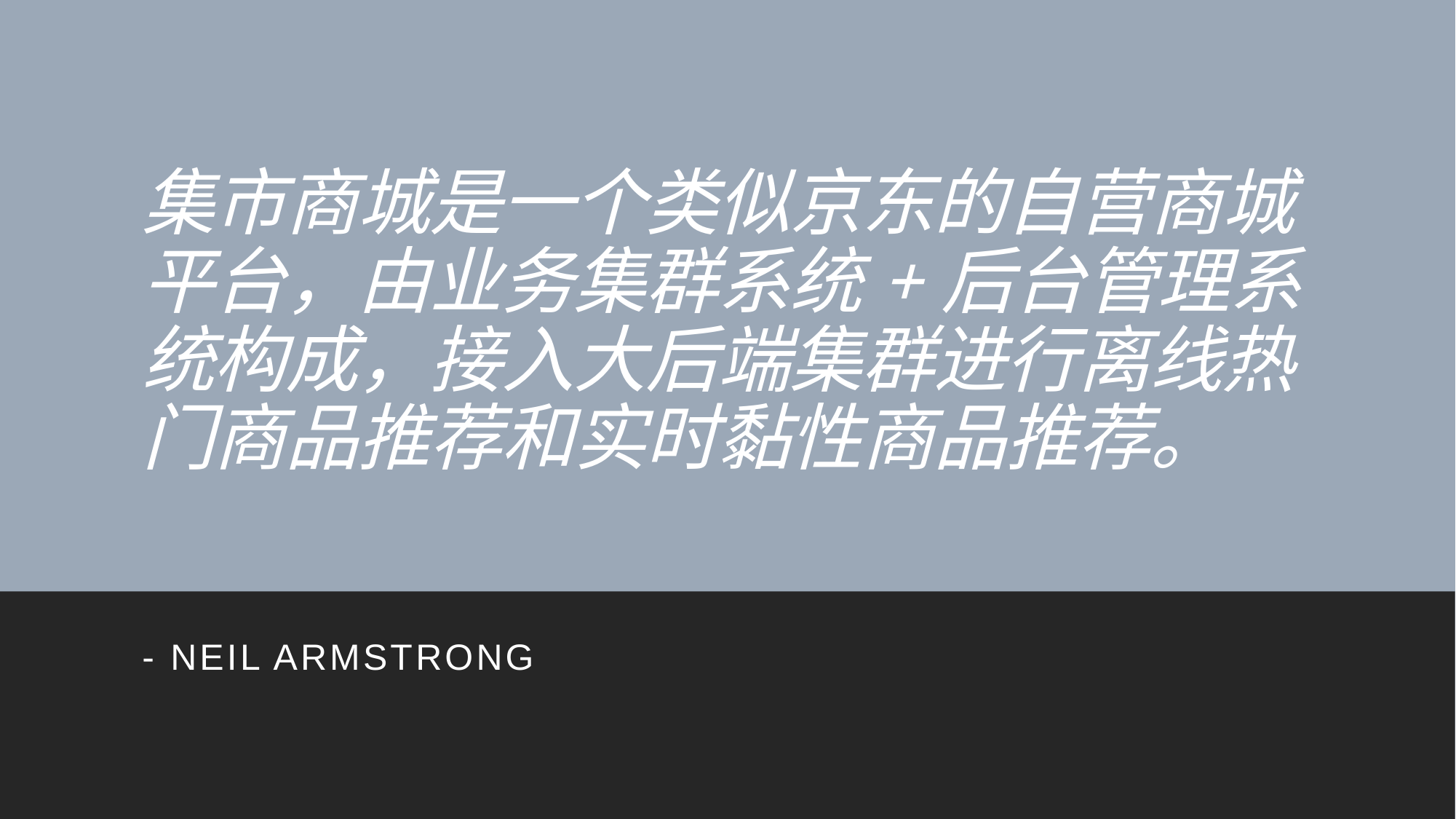

# 集市商城是一个类似京东的自营商城平台，由业务集群系统+后台管理系统构成，接入大后端集群进行离线热门商品推荐和实时黏性商品推荐。

- Neil Armstrong